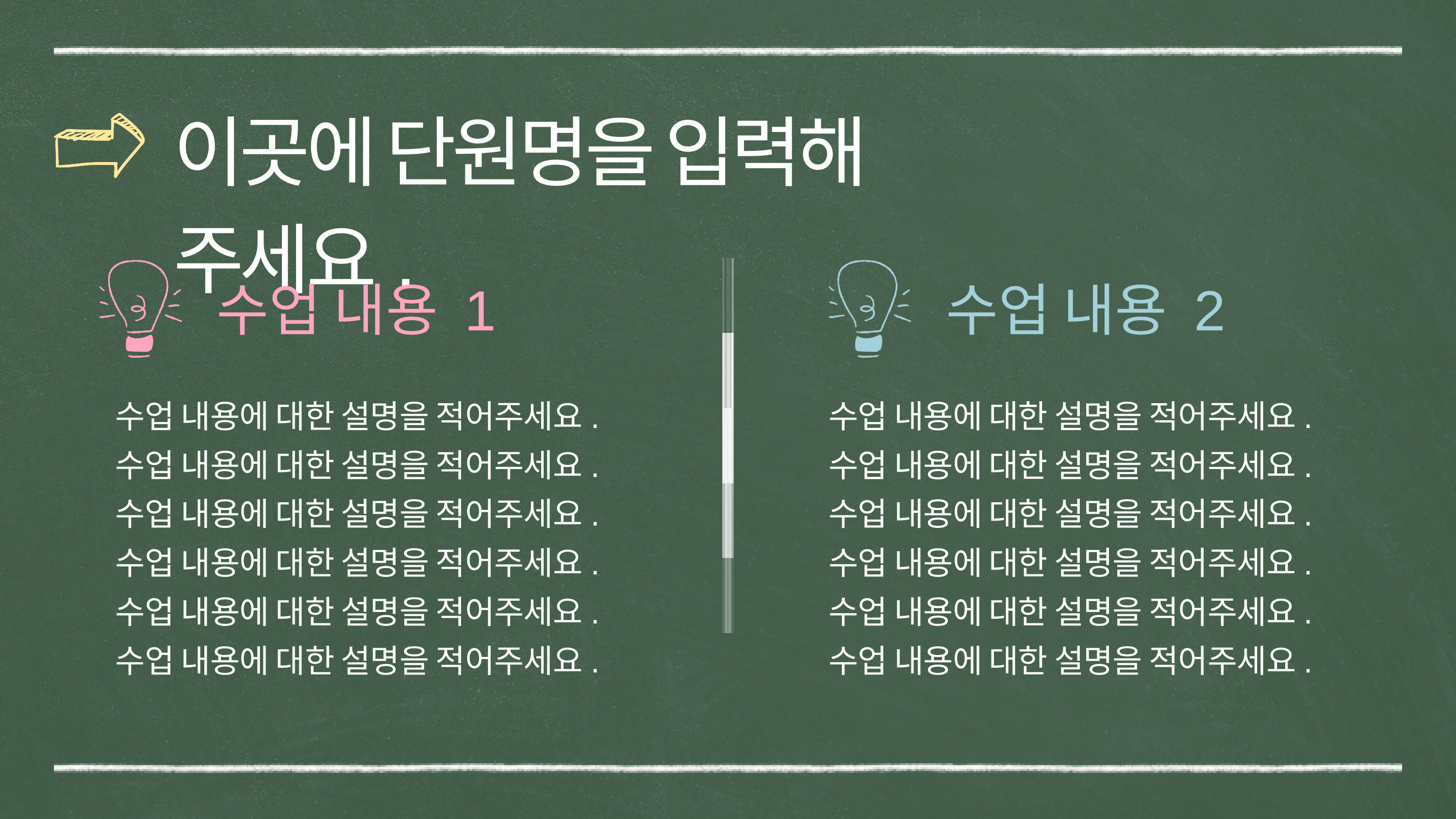

이곳에 단원명을 입력해 주세요.

수업 내용 1
수업 내용 2
수업 내용에 대한 설명을 적어주세요.
수업 내용에 대한 설명을 적어주세요.
수업 내용에 대한 설명을 적어주세요.
수업 내용에 대한 설명을 적어주세요.
수업 내용에 대한 설명을 적어주세요.
수업 내용에 대한 설명을 적어주세요.
수업 내용에 대한 설명을 적어주세요.
수업 내용에 대한 설명을 적어주세요.
수업 내용에 대한 설명을 적어주세요.
수업 내용에 대한 설명을 적어주세요.
수업 내용에 대한 설명을 적어주세요.
수업 내용에 대한 설명을 적어주세요.